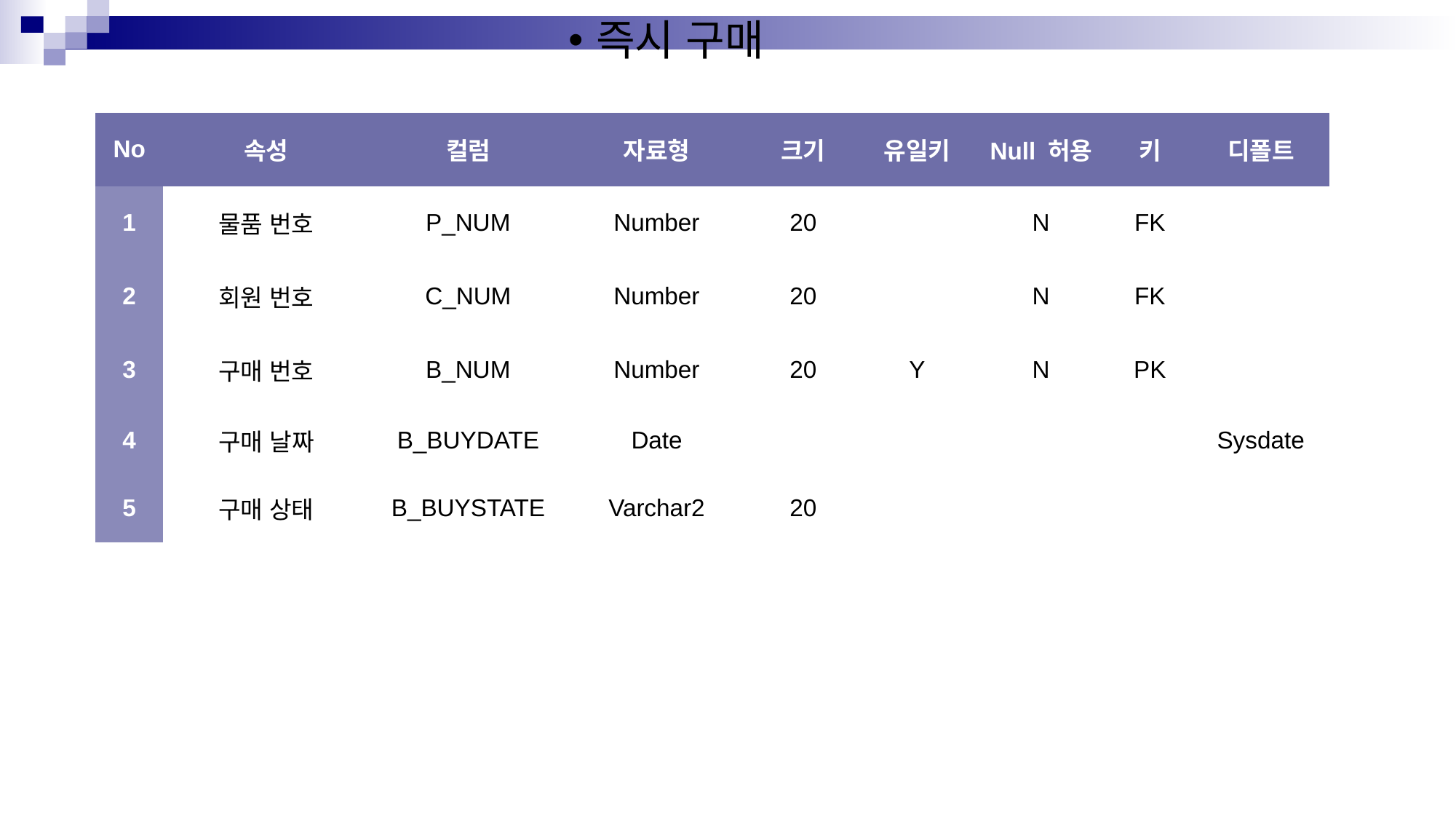

즉시 구매
| No | 속성 | 컬럼 | 자료형 | 크기 | 유일키 | Null 허용 | 키 | 디폴트 |
| --- | --- | --- | --- | --- | --- | --- | --- | --- |
| 1 | 물품 번호 | P\_NUM | Number | 20 |  | N | FK |  |
| 2 | 회원 번호 | C\_NUM | Number | 20 |  | N | FK |  |
| 3 | 구매 번호 | B\_NUM | Number | 20 | Y | N | PK |  |
| 4 | 구매 날짜 | B\_BUYDATE | Date |  |  |  |  | Sysdate |
| 5 | 구매 상태 | B\_BUYSTATE | Varchar2 | 20 |  |  |  |  |